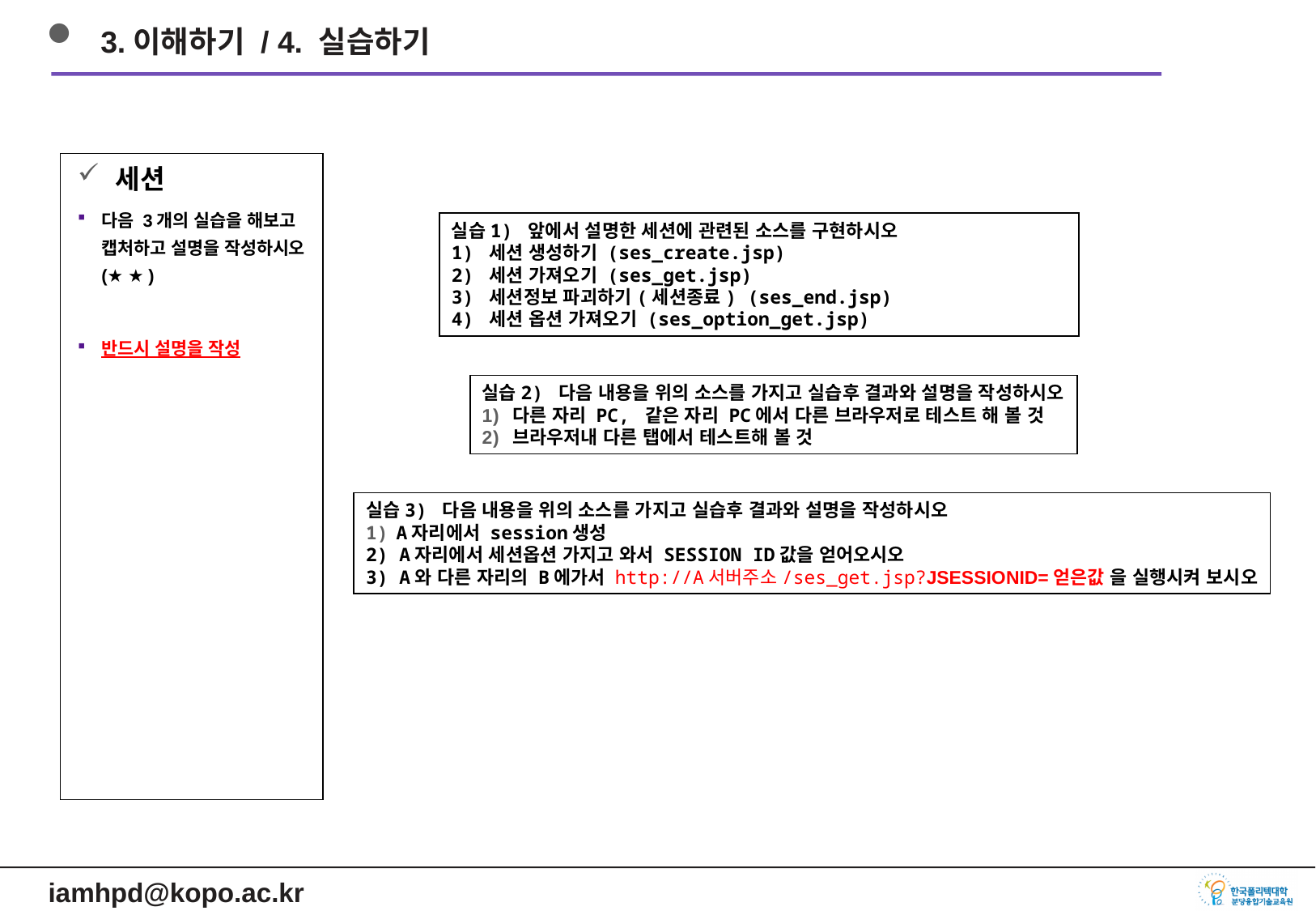

3.이해하기 / 4. 실습하기
세션
다음 3개의 실습을 해보고 캡처하고 설명을 작성하시오(★ ★ )

반드시 설명을 작성

실습1) 앞에서 설명한 세션에 관련된 소스를 구현하시오
1) 세션 생성하기 (ses_create.jsp)
2) 세션 가져오기 (ses_get.jsp)
3) 세션정보 파괴하기(세션종료) (ses_end.jsp)
4) 세션 옵션 가져오기 (ses_option_get.jsp)
실습2) 다음 내용을 위의 소스를 가지고 실습후 결과와 설명을 작성하시오
다른 자리 PC, 같은 자리 PC에서 다른 브라우저로 테스트 해 볼 것
브라우저내 다른 탭에서 테스트해 볼 것
실습3) 다음 내용을 위의 소스를 가지고 실습후 결과와 설명을 작성하시오
A자리에서 session생성
2) A자리에서 세션옵션 가지고 와서 SESSION ID값을 얻어오시오
3) A와 다른 자리의 B에가서 http://A서버주소/ses_get.jsp?JSESSIONID=얻은값 을 실행시켜 보시오